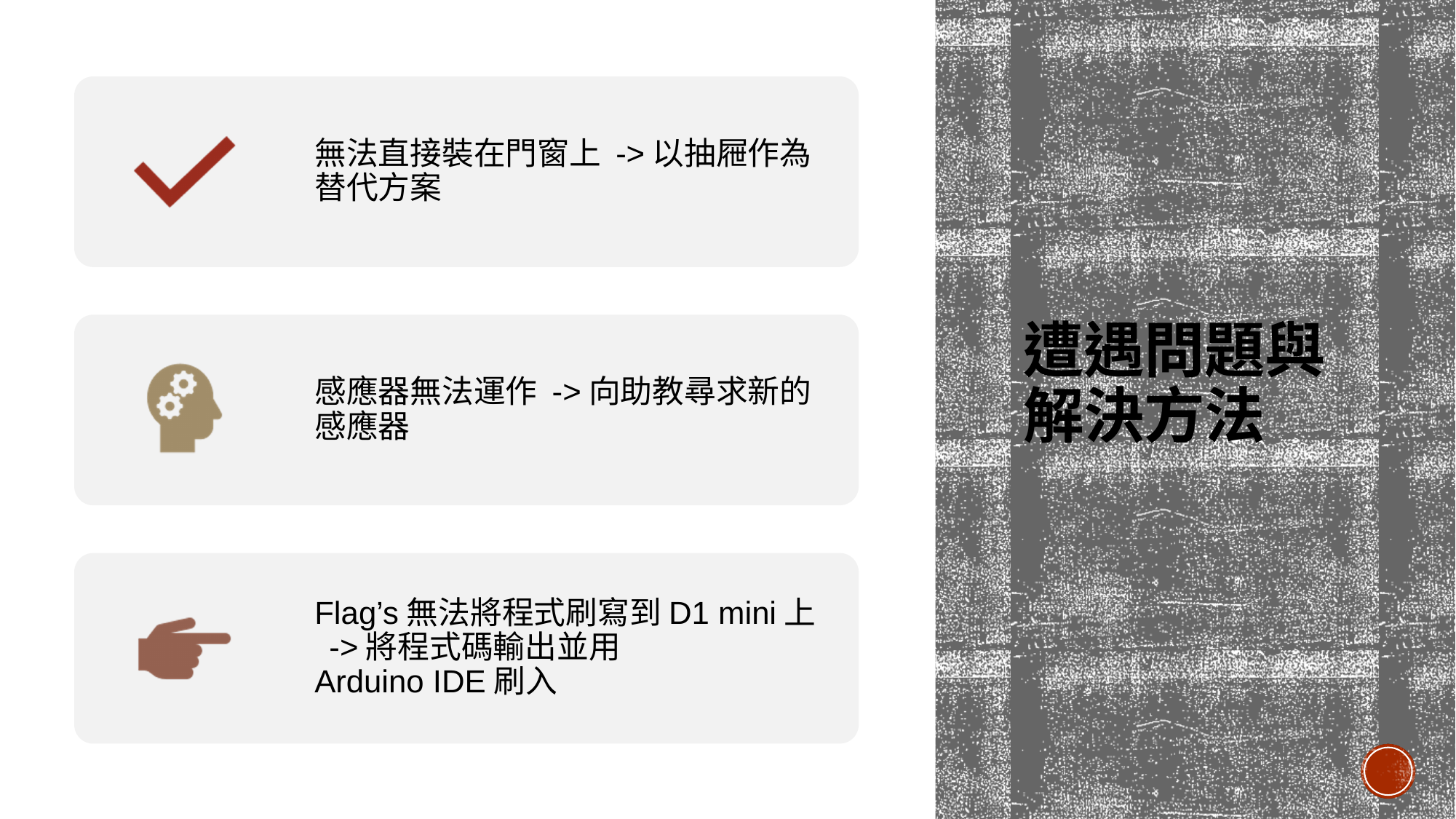

無法直接裝在門窗上 ->以抽屜作為替代方案
感應器無法運作 ->向助教尋求新的感應器
Flag’s無法將程式刷寫到D1 mini上 ->將程式碼輸出並用
Arduino IDE刷入
# 遭遇問題與解決方法